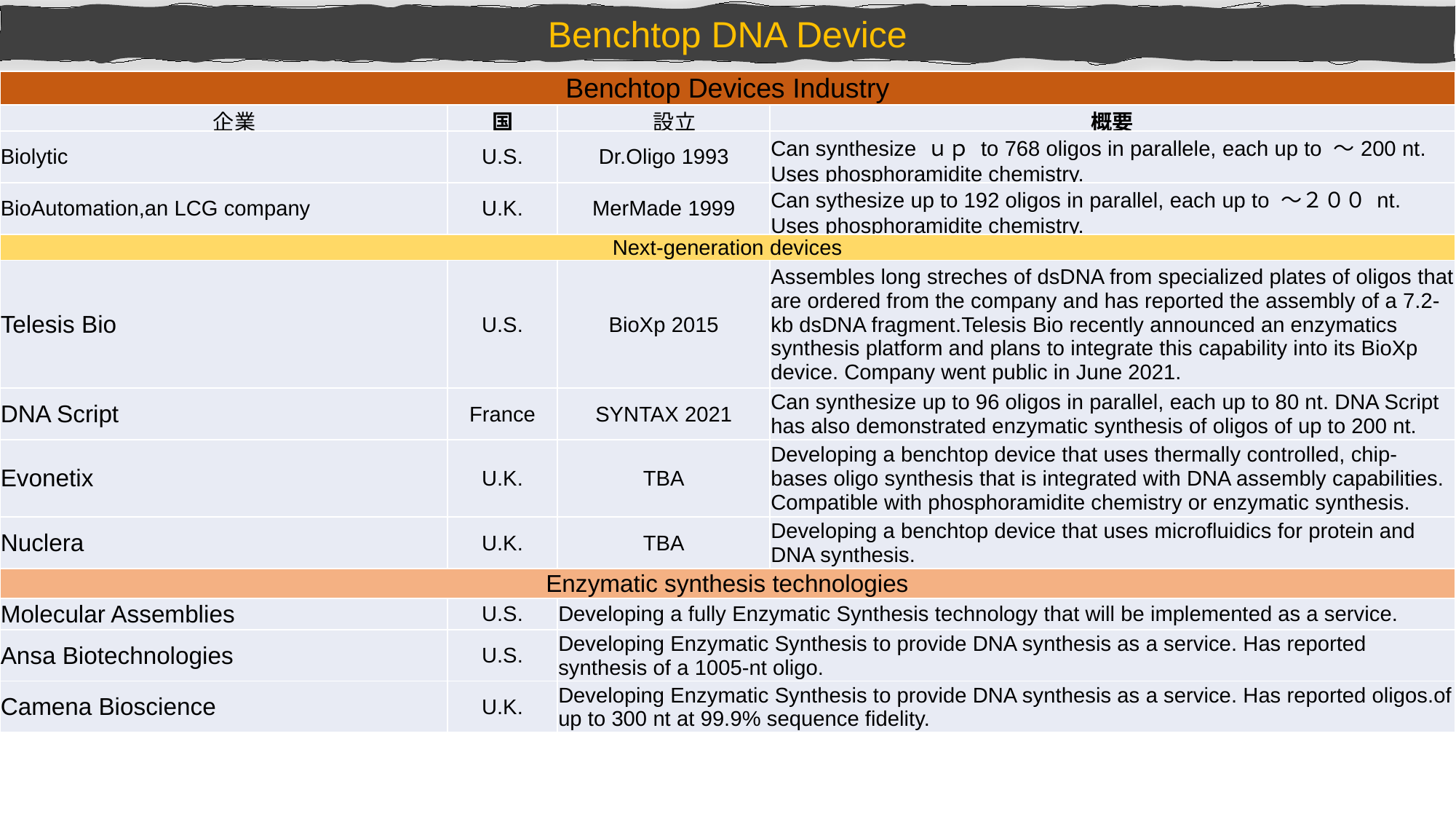

Benchtop DNA Device
| Benchtop Devices Industry |  |  |  |
| --- | --- | --- | --- |
| 企業 | 国 | 設立 | 概要 |
| Biolytic | U.S. | Dr.Oligo 1993 | Can synthesize ｕｐ to 768 oligos in parallele, each up to ～200 nt. Uses phosphoramidite chemistry. |
| BioAutomation,an LCG company | U.K. | MerMade 1999 | Can sythesize up to 192 oligos in parallel, each up to ～２００ nt. Uses phosphoramidite chemistry. |
| Next-generation devices |  |  |  |
| Telesis Bio | U.S. | BioXp 2015 | Assembles long streches of dsDNA from specialized plates of oligos that are ordered from the company and has reported the assembly of a 7.2-kb dsDNA fragment.Telesis Bio recently announced an enzymatics synthesis platform and plans to integrate this capability into its BioXp device. Company went public in June 2021. |
| DNA Script | France | SYNTAX 2021 | Can synthesize up to 96 oligos in parallel, each up to 80 nt. DNA Script has also demonstrated enzymatic synthesis of oligos of up to 200 nt. |
| Evonetix | U.K. | TBA | Developing a benchtop device that uses thermally controlled, chip-bases oligo synthesis that is integrated with DNA assembly capabilities. Compatible with phosphoramidite chemistry or enzymatic synthesis. |
| Nuclera | U.K. | TBA | Developing a benchtop device that uses microfluidics for protein and DNA synthesis. |
| Enzymatic synthesis technologies |  |  |  |
| Molecular Assemblies | U.S. | Developing a fully Enzymatic Synthesis technology that will be implemented as a service. |  |
| Ansa Biotechnologies | U.S. | Developing Enzymatic Synthesis to provide DNA synthesis as a service. Has reported synthesis of a 1005-nt oligo. |  |
| Camena Bioscience | U.K. | Developing Enzymatic Synthesis to provide DNA synthesis as a service. Has reported oligos.of up to 300 nt at 99.9% sequence fidelity. |  |